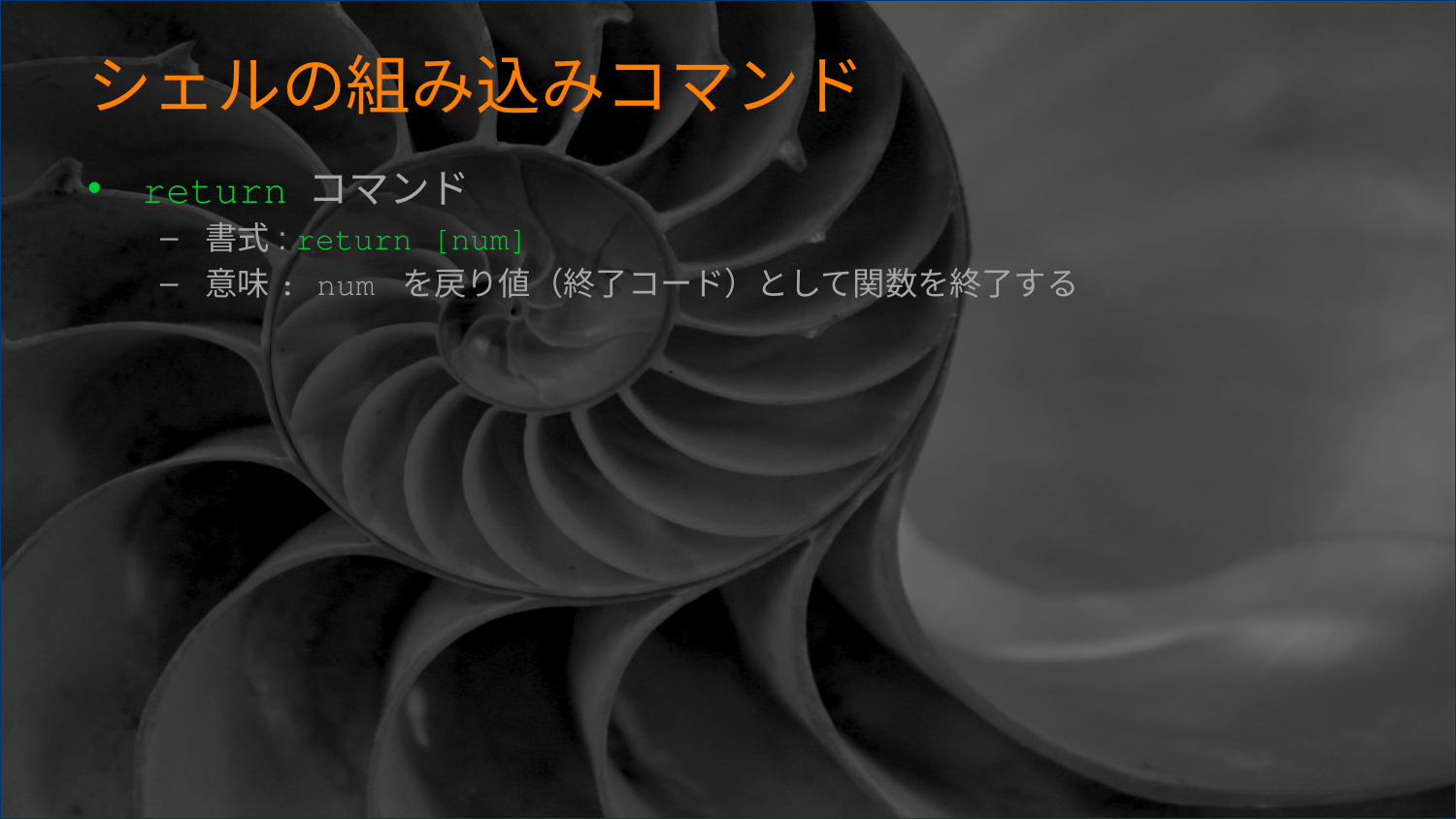

# シェルの組み込みコマンド
return コマンド
書式: return [num]
意味: num を戻り値（終了コード）として関数を終了する